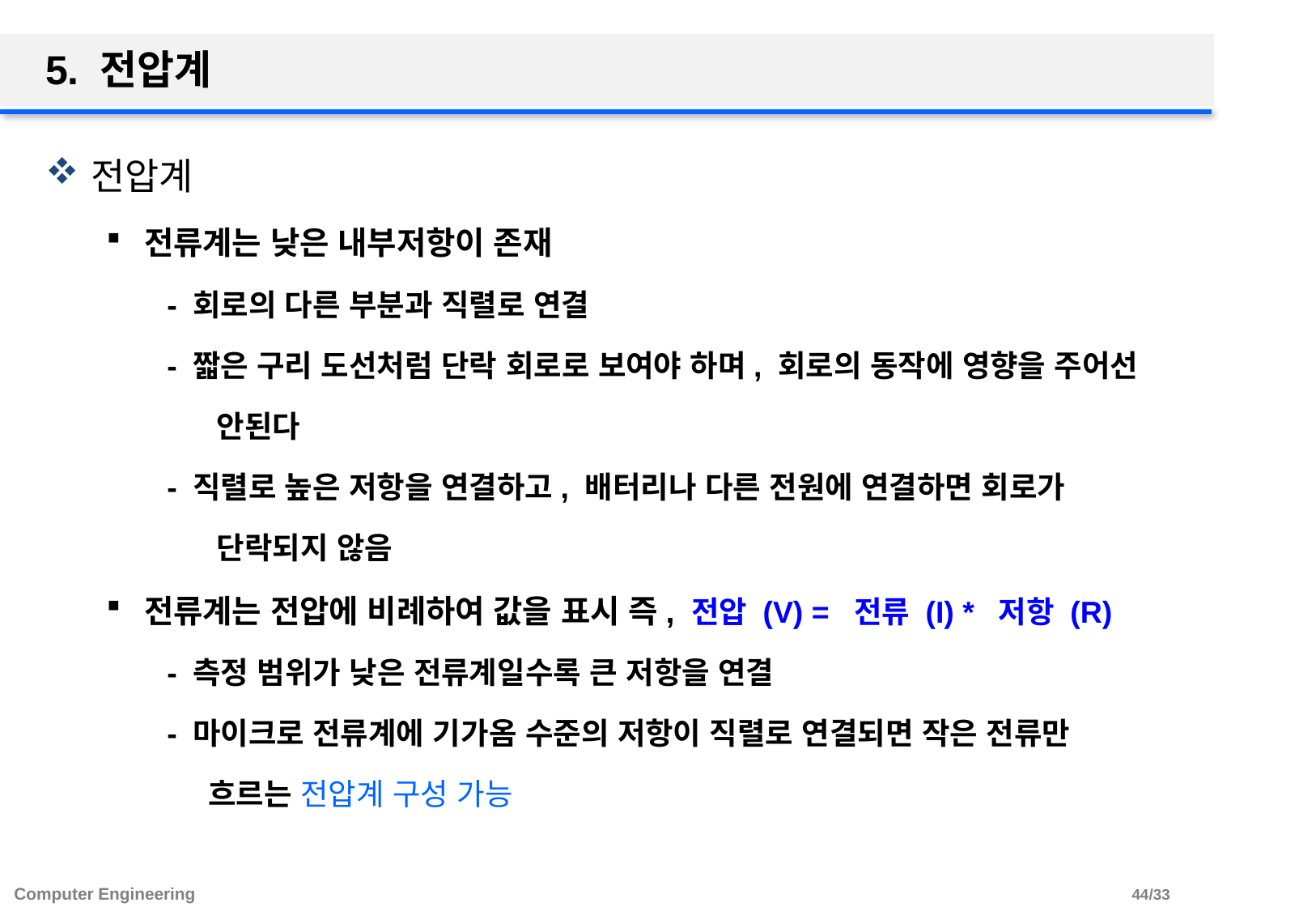

# 5. 전압계
전압계
전류계는 낮은 내부저항이 존재
- 회로의 다른 부분과 직렬로 연결
- 짧은 구리 도선처럼 단락 회로로 보여야 하며, 회로의 동작에 영향을 주어선
     안된다
- 직렬로 높은 저항을 연결하고, 배터리나 다른 전원에 연결하면 회로가
     단락되지 않음
전류계는 전압에 비례하여 값을 표시 즉, 전압 (V) =  전류 (I) *  저항 (R)
- 측정 범위가 낮은 전류계일수록 큰 저항을 연결
- 마이크로 전류계에 기가옴 수준의 저항이 직렬로 연결되면 작은 전류만
    흐르는 전압계 구성 가능